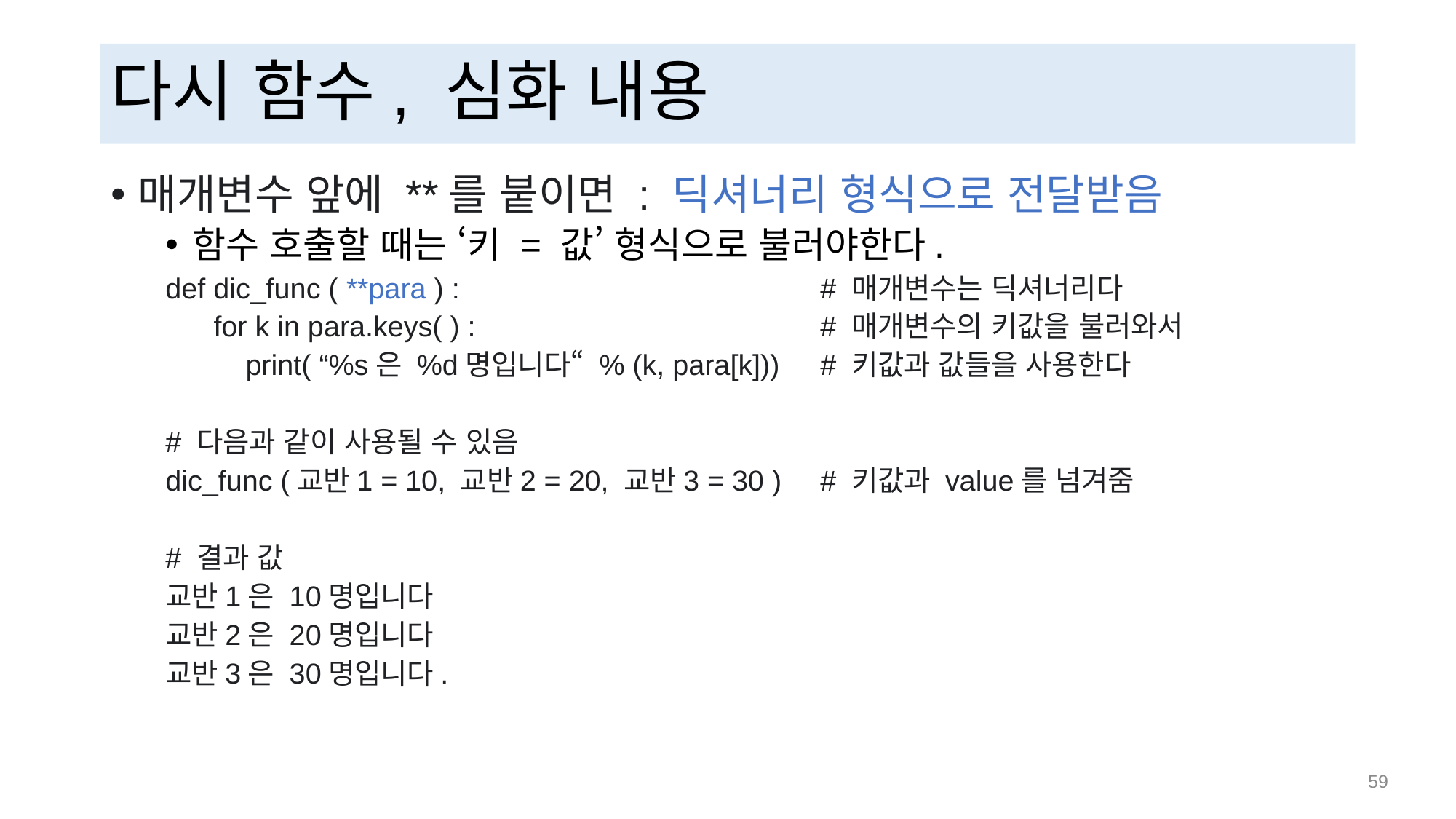

# 다시 함수, 심화 내용
매개변수 앞에 **를 붙이면 : 딕셔너리 형식으로 전달받음
함수 호출할 때는 ‘키 = 값’ 형식으로 불러야한다.
def dic_func ( **para ) :				# 매개변수는 딕셔너리다
      for k in para.keys( ) :				# 매개변수의 키값을 불러와서
          print( “%s은 %d명입니다“ % (k, para[k]))	# 키값과 값들을 사용한다

# 다음과 같이 사용될 수 있음
dic_func (교반1 = 10, 교반2 = 20, 교반3 = 30 )	# 키값과 value를 넘겨줌

# 결과 값
교반1은 10명입니다
교반2은 20명입니다
교반3은 30명입니다.

 59